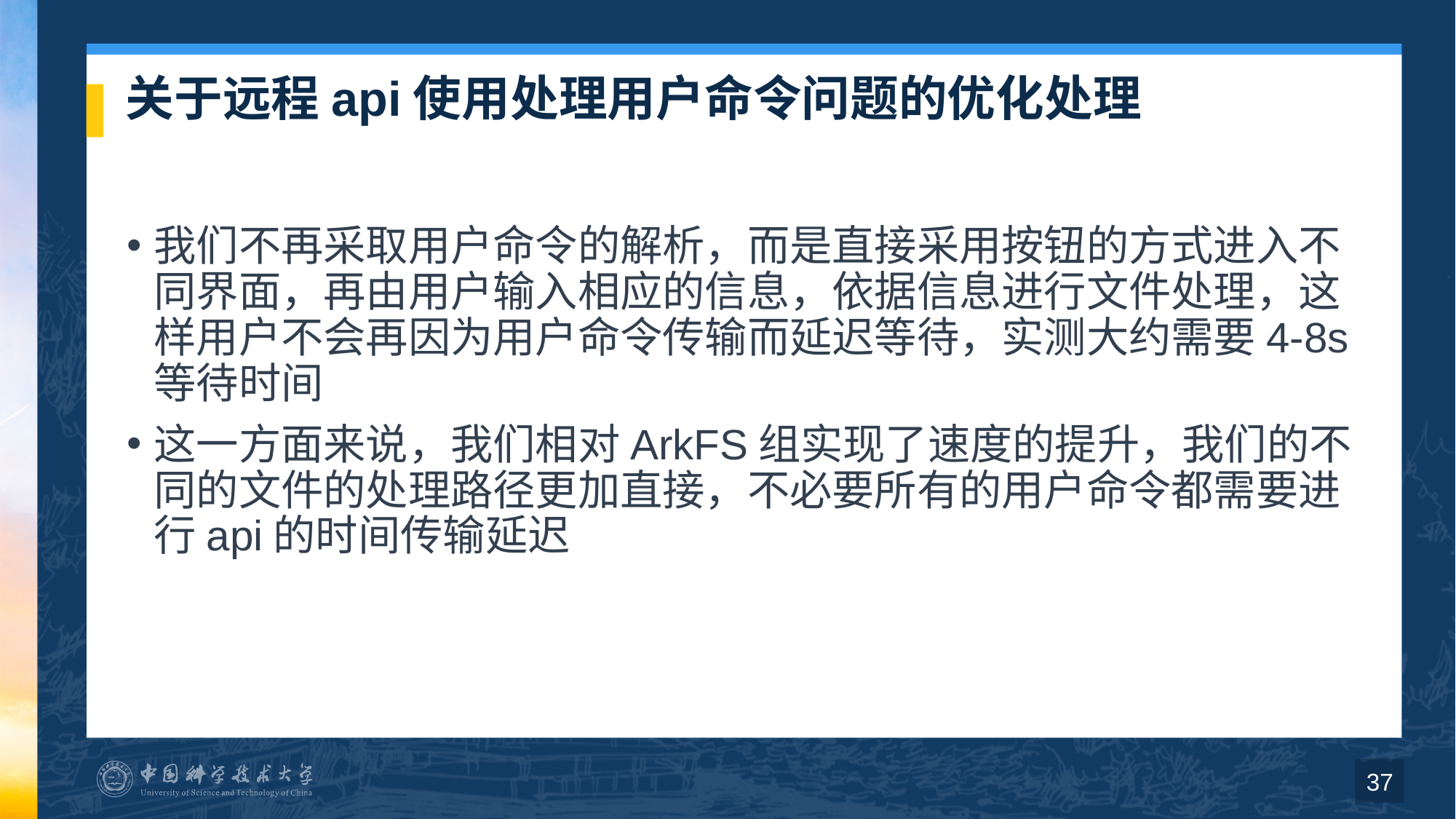

# 关于远程api使用处理用户命令问题的优化处理

我们不再采取用户命令的解析，而是直接采用按钮的方式进入不同界面，再由用户输入相应的信息，依据信息进行文件处理，这样用户不会再因为用户命令传输而延迟等待，实测大约需要4-8s等待时间
这一方面来说，我们相对ArkFS组实现了速度的提升，我们的不同的文件的处理路径更加直接，不必要所有的用户命令都需要进行api的时间传输延迟

37